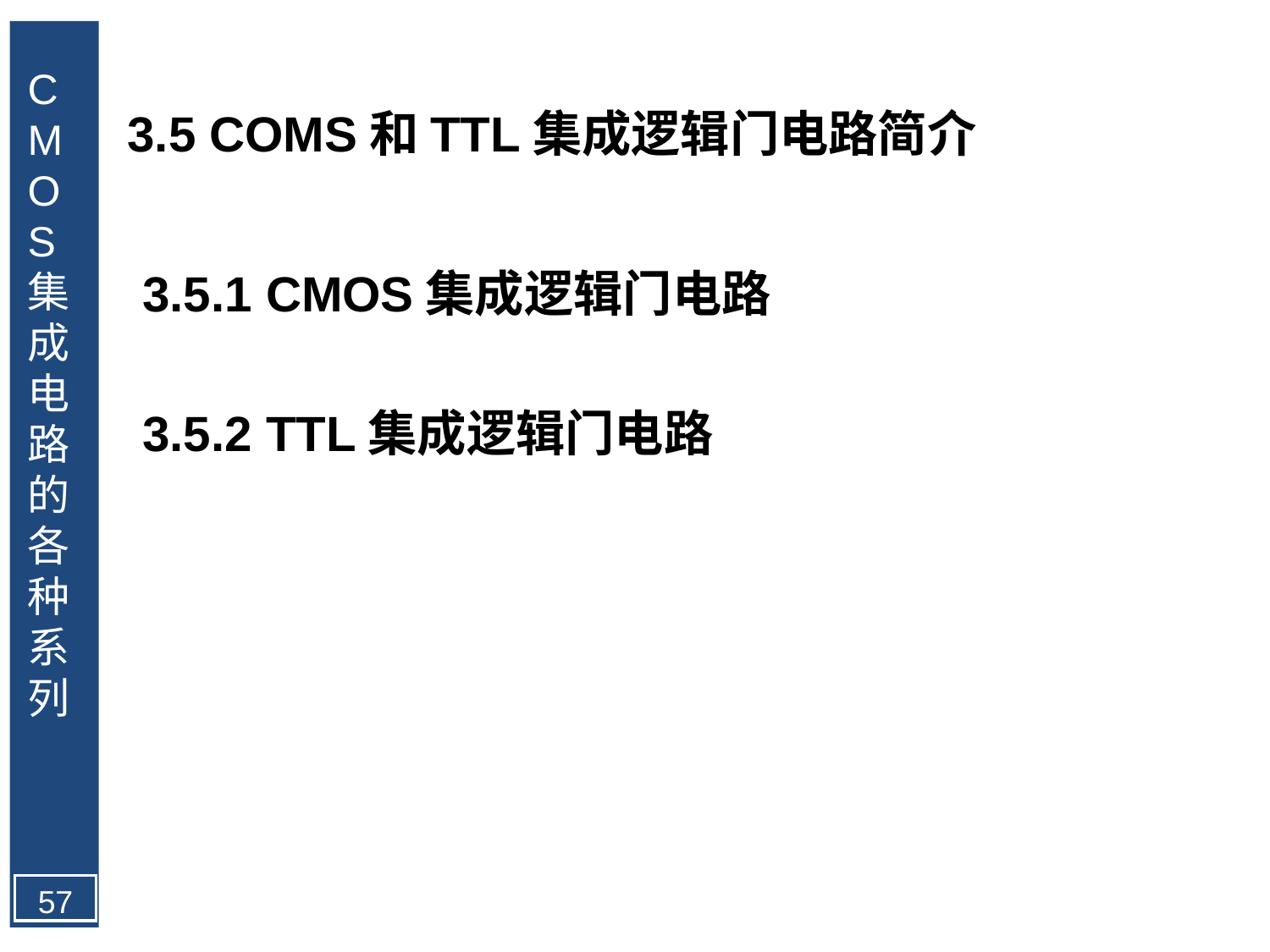

CMOS集成电路的各种系列
3.5 COMS和TTL集成逻辑门电路简介
3.5.1 CMOS集成逻辑门电路
3.5.2 TTL集成逻辑门电路
57